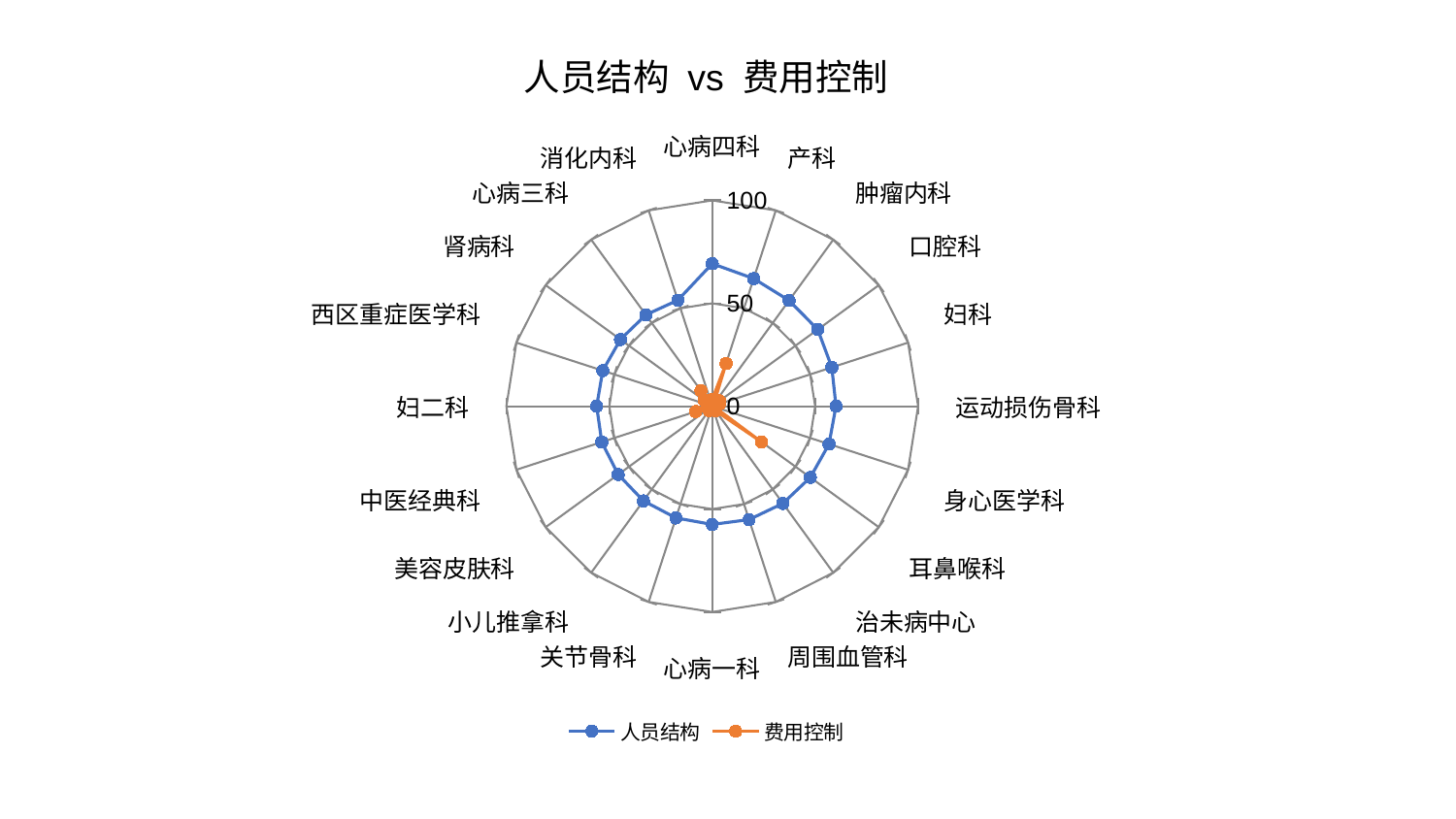

### Chart: 人员结构 vs 费用控制

| Category | 人员结构 | 费用控制 |
|---|---|---|
| 心病四科 | 69.23720780854573 | 3.276187088177812 |
| 产科 | 65.2022616928499 | 21.848520456399132 |
| 肿瘤内科 | 63.491950757433834 | 1.1503525840262077 |
| 口腔科 | 63.37037242826741 | 4.373660004937506 |
| 妇科 | 61.086720803491005 | 3.7510861684918284 |
| 运动损伤骨科 | 60.115043979827135 | 1.338550962197328 |
| 身心医学科 | 59.64794667097261 | 0.954570924464401 |
| 耳鼻喉科 | 58.894965933746256 | 29.505770841879716 |
| 治未病中心 | 58.398248625496834 | 2.7370043549311376 |
| 周围血管科 | 57.937809118970755 | 2.0600122838749364 |
| 心病一科 | 57.461724483840506 | 1.4491842214882773 |
| 关节骨科 | 57.10061010983095 | 1.3583475570704193 |
| 小儿推拿科 | 56.868012098904686 | 2.5776882826145346 |
| 美容皮肤科 | 56.48818315404143 | 1.649955077139034 |
| 中医经典科 | 56.422255840893115 | 8.442827661581088 |
| 妇二科 | 56.14719342753697 | 2.417656072795368 |
| 西区重症医学科 | 55.926205030949816 | 1.9000154897465307 |
| 肾病科 | 55.14497234259284 | 4.778331655686751 |
| 心病三科 | 54.87118916624698 | 9.315932396699301 |
| 消化内科 | 54.15362271926385 | 0.8801096575698257 |
25